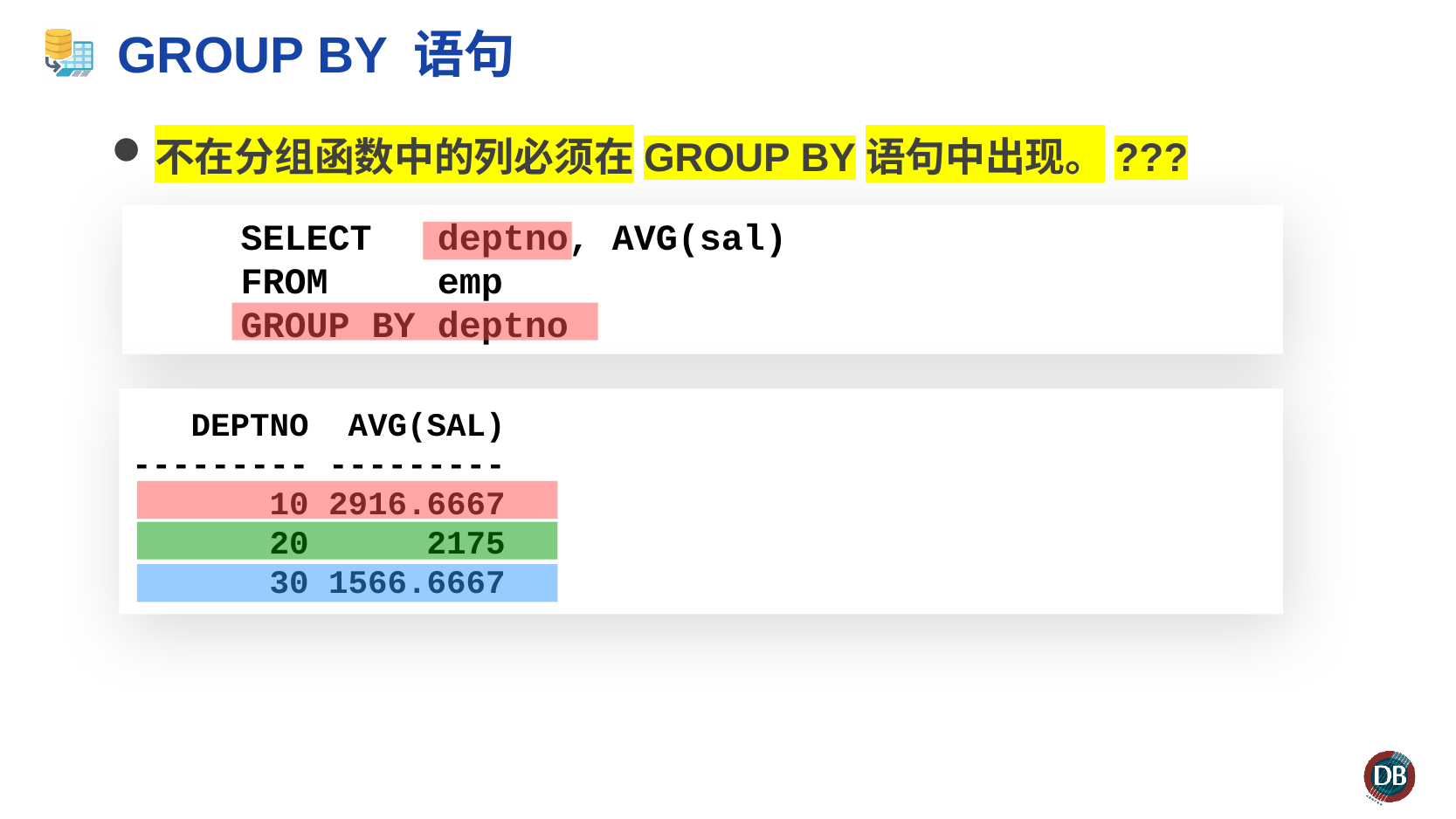

# GROUP BY 语句
不在分组函数中的列必须在GROUP BY语句中出现。???

     SELECT   deptno, AVG(sal)
     FROM     emp
     GROUP BY deptno

   DEPTNO  AVG(SAL)
--------- ---------
       10 2916.6667
       20      2175
       30 1566.6667